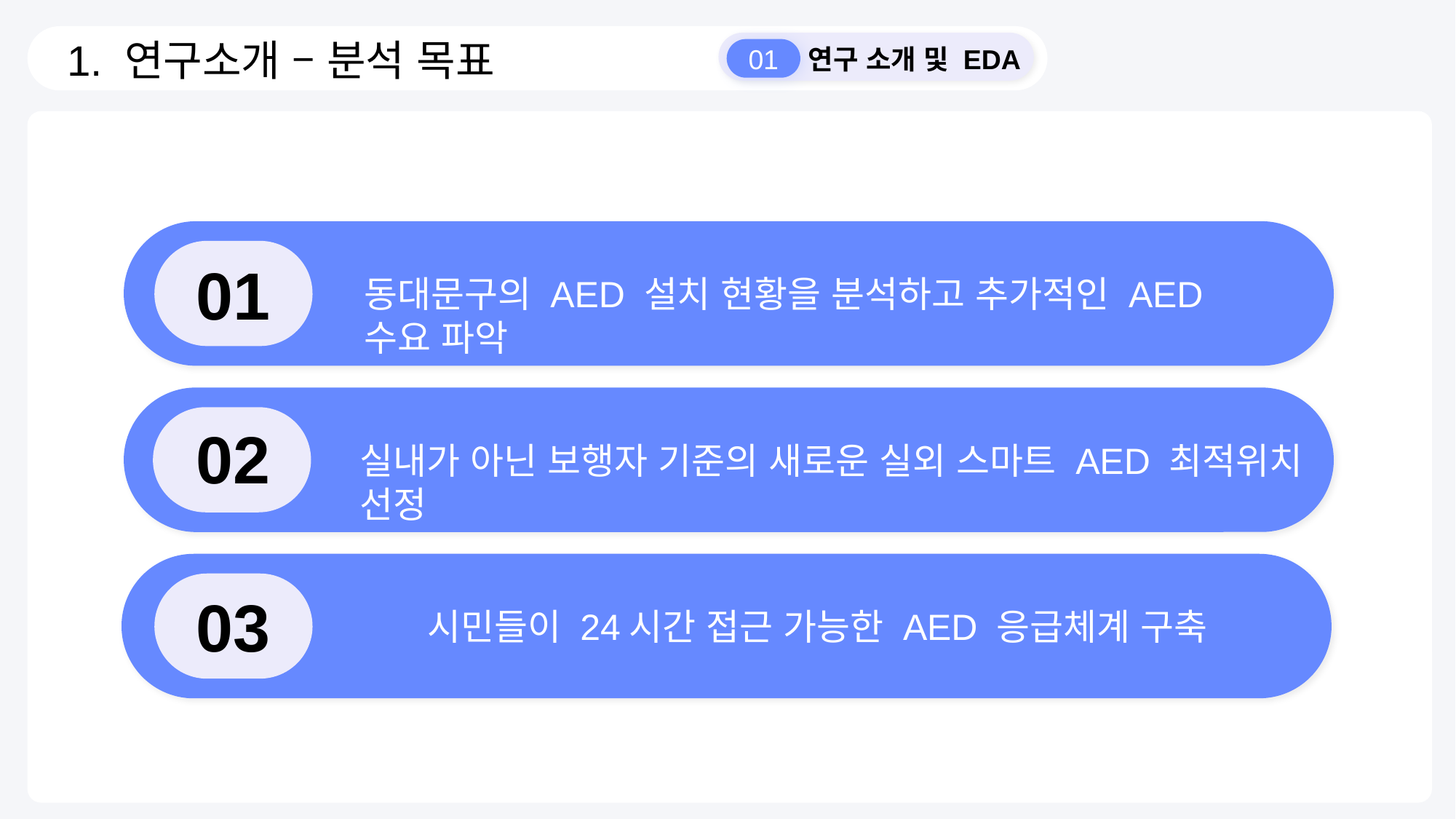

1. 연구소개 – 분석 목표
01
연구 소개 및 EDA

동대문구의 AED 설치 현황을 분석하고 추가적인 AED 수요 파악
01

02
실내가 아닌 보행자 기준의 새로운 실외 스마트 AED 최적위치 선정

03
시민들이 24시간 접근 가능한 AED 응급체계 구축